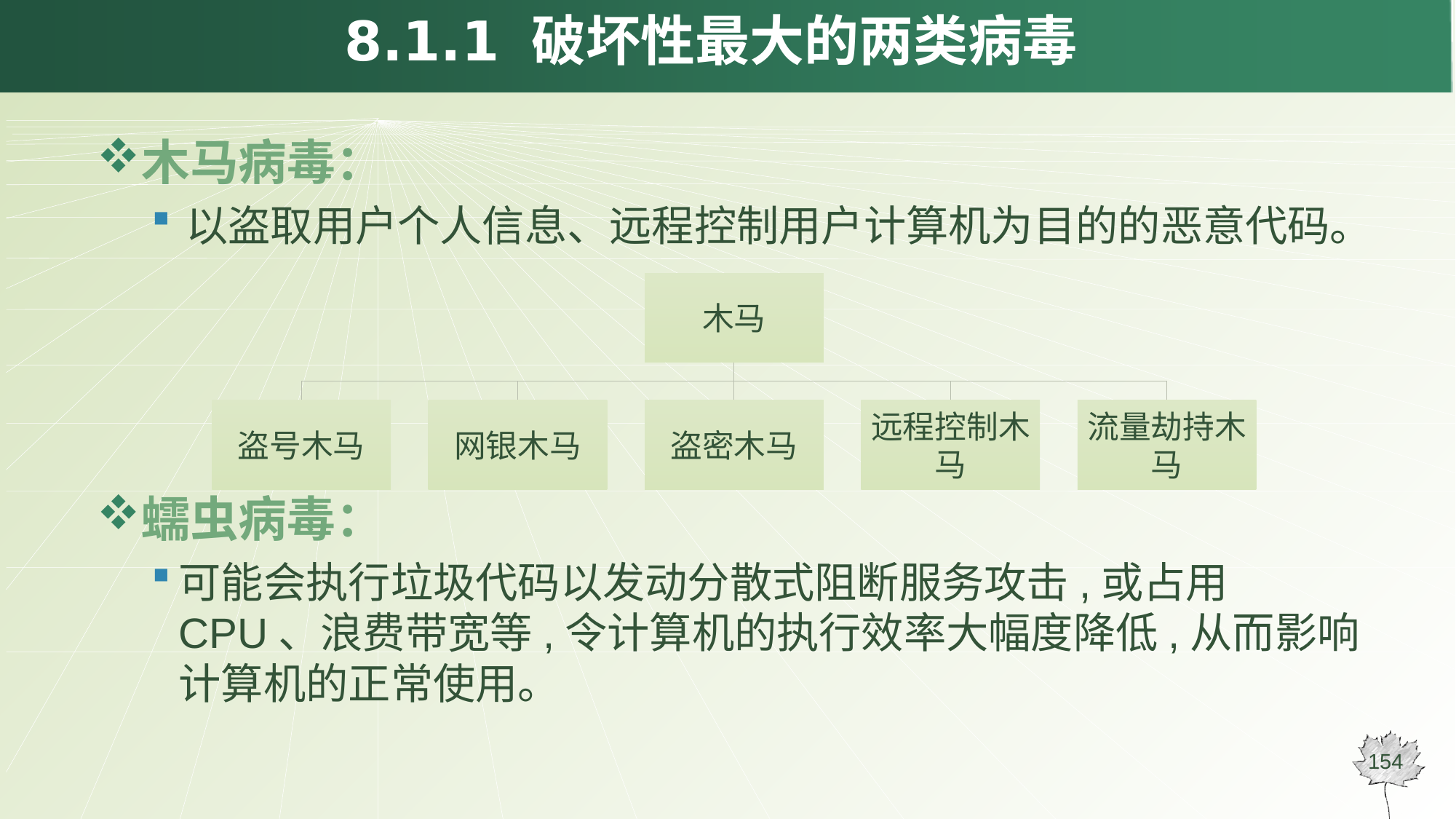

8.1.1 破坏性最大的两类病毒
木马病毒：
以盗取用户个人信息、远程控制用户计算机为目的的恶意代码。

蠕虫病毒：
可能会执行垃圾代码以发动分散式阻断服务攻击,或占用 CPU、浪费带宽等,令计算机的执行效率大幅度降低,从而影响计算机的正常使用。
木马
盗号木马
网银木马
盗密木马
远程控制木马
流量劫持木马
154